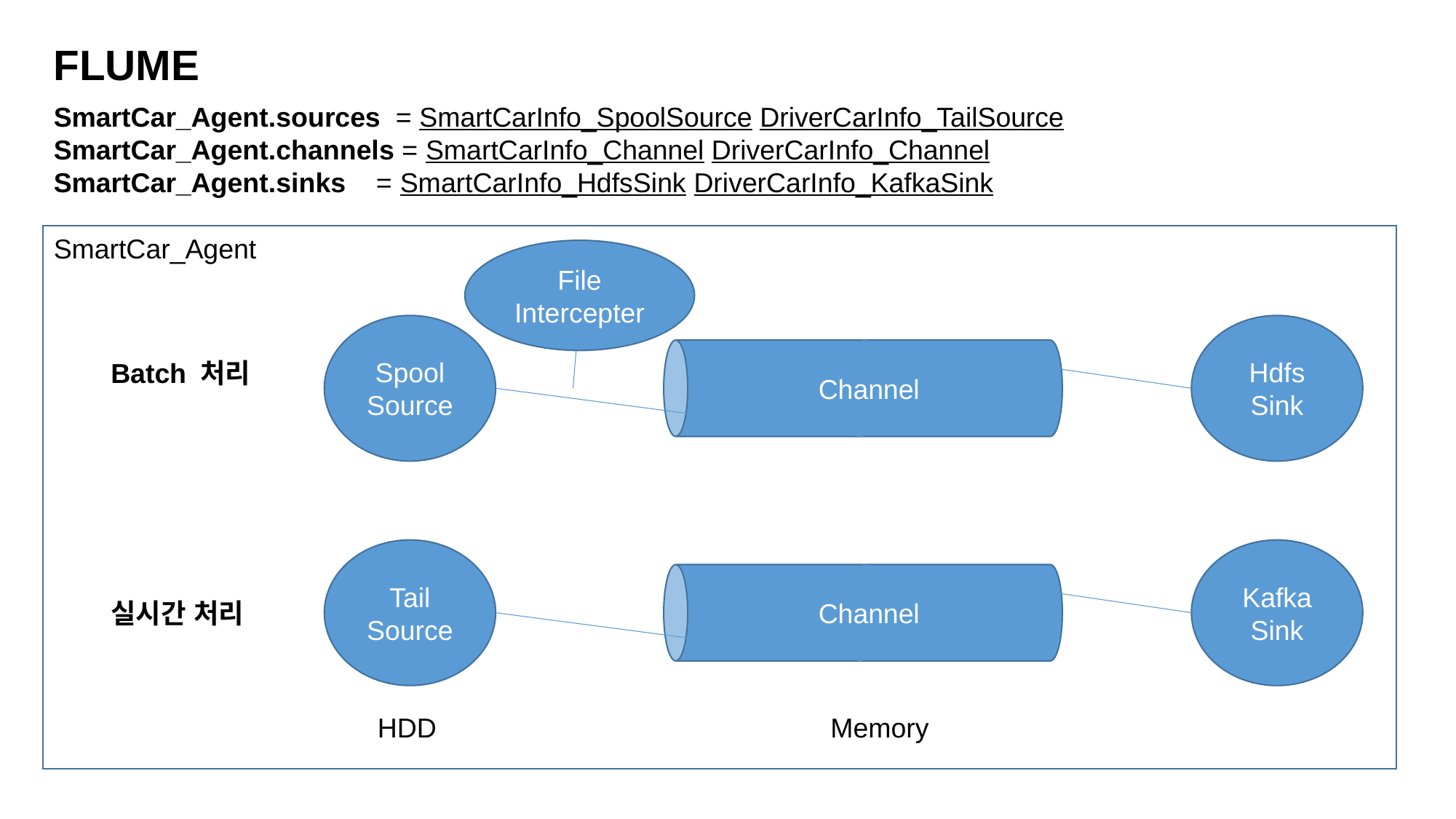

FLUME
SmartCar_Agent.sources  = SmartCarInfo_SpoolSource DriverCarInfo_TailSource
SmartCar_Agent.channels = SmartCarInfo_Channel DriverCarInfo_Channel
SmartCar_Agent.sinks    = SmartCarInfo_HdfsSink DriverCarInfo_KafkaSink
Channel

SmartCar_Agent
File
Intercepter
Hdfs
Sink
Spool
Source
Batch 처리
Channel
Tail
Source
Kafka
Sink
실시간 처리
HDD
Memory